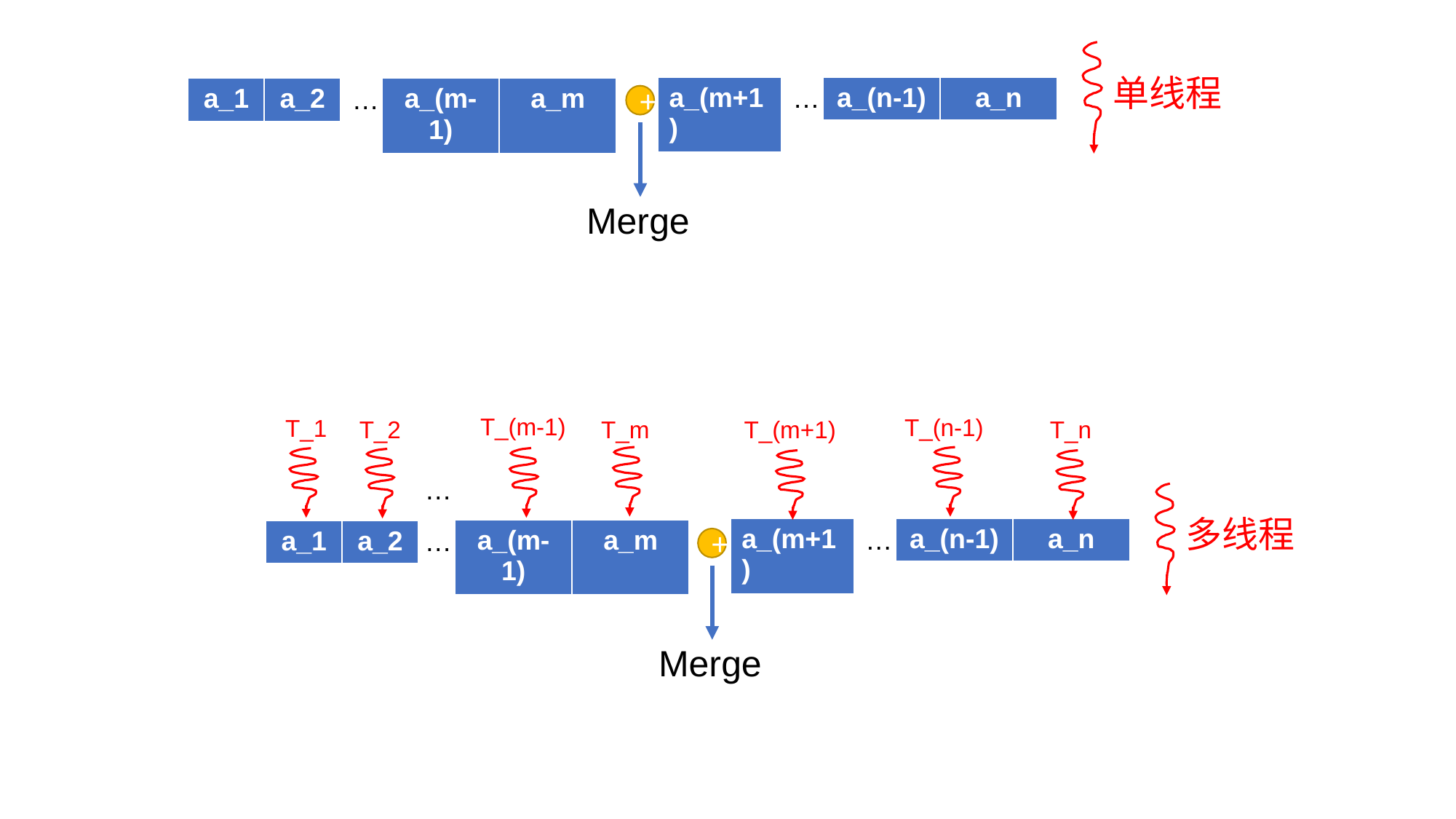

单线程
…
…
| a\_(m+1) |
| --- |
| a\_(n-1) | a\_n |
| --- | --- |
| a\_1 | a\_2 |
| --- | --- |
| a\_(m-1) | a\_m |
| --- | --- |
+
Merge
T_(m-1)
T_(n-1)
T_1
T_2
T_m
T_(m+1)
T_n

…

多线程
…
…
| a\_(m+1) |
| --- |
| a\_(n-1) | a\_n |
| --- | --- |
| a\_(m-1) | a\_m |
| --- | --- |
| a\_1 | a\_2 |
| --- | --- |
+
Merge